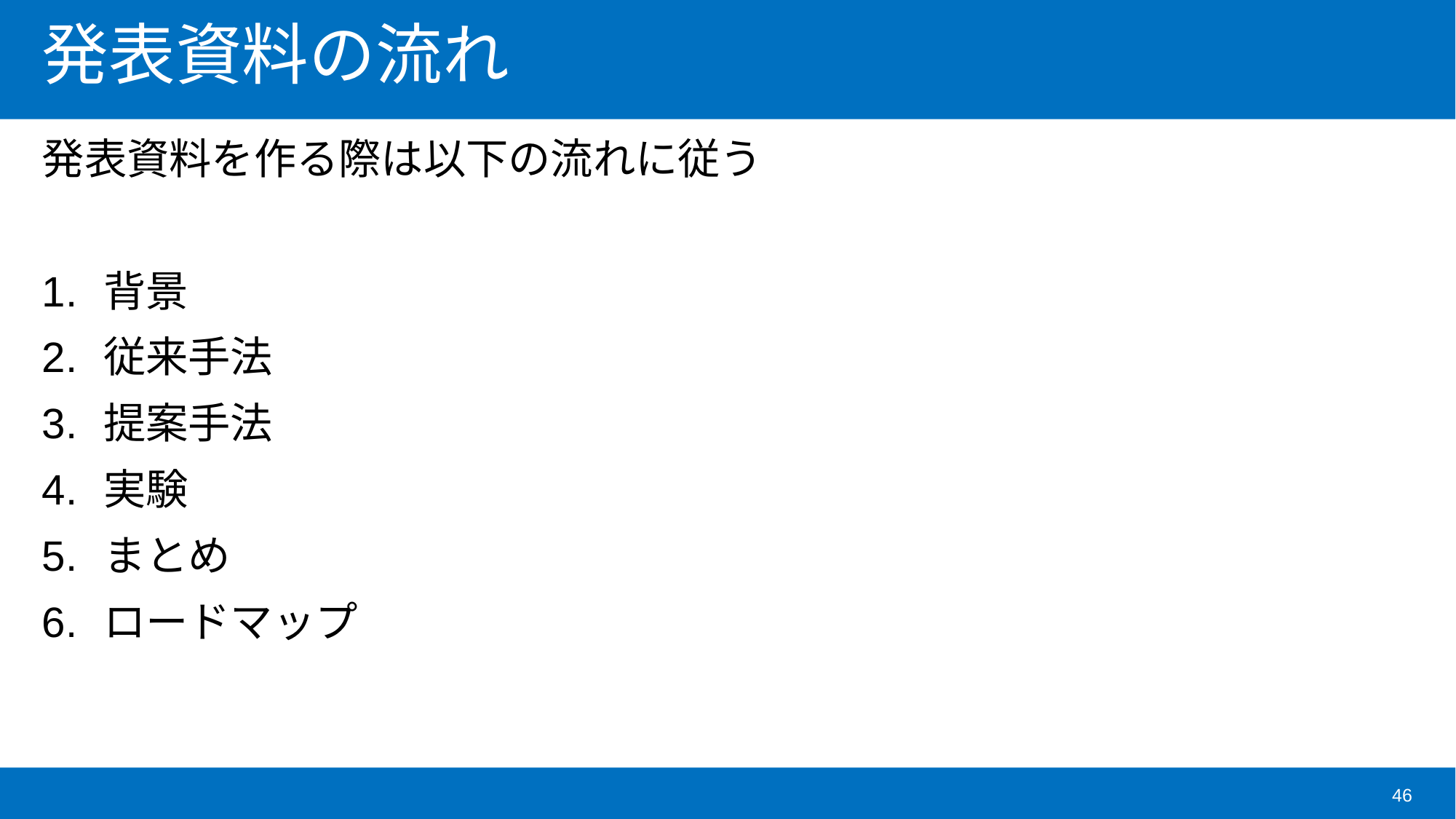

# 発表資料の流れ
発表資料を作る際は以下の流れに従う

背景
従来手法
提案手法
実験
まとめ
ロードマップ

46